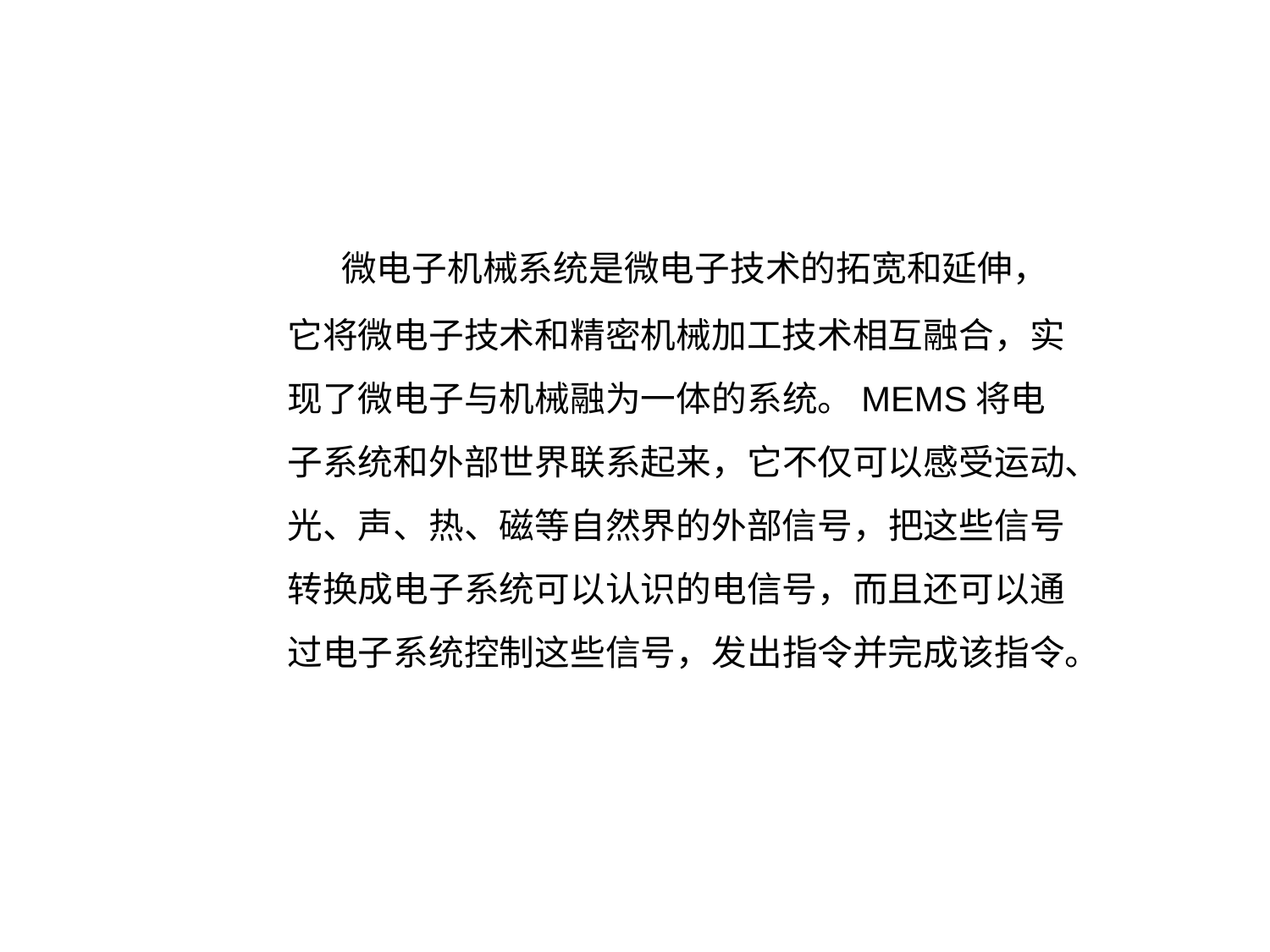

微电子机械系统是微电子技术的拓宽和延伸，它将微电子技术和精密机械加工技术相互融合，实现了微电子与机械融为一体的系统。MEMS将电子系统和外部世界联系起来，它不仅可以感受运动、光、声、热、磁等自然界的外部信号，把这些信号转换成电子系统可以认识的电信号，而且还可以通过电子系统控制这些信号，发出指令并完成该指令。

32